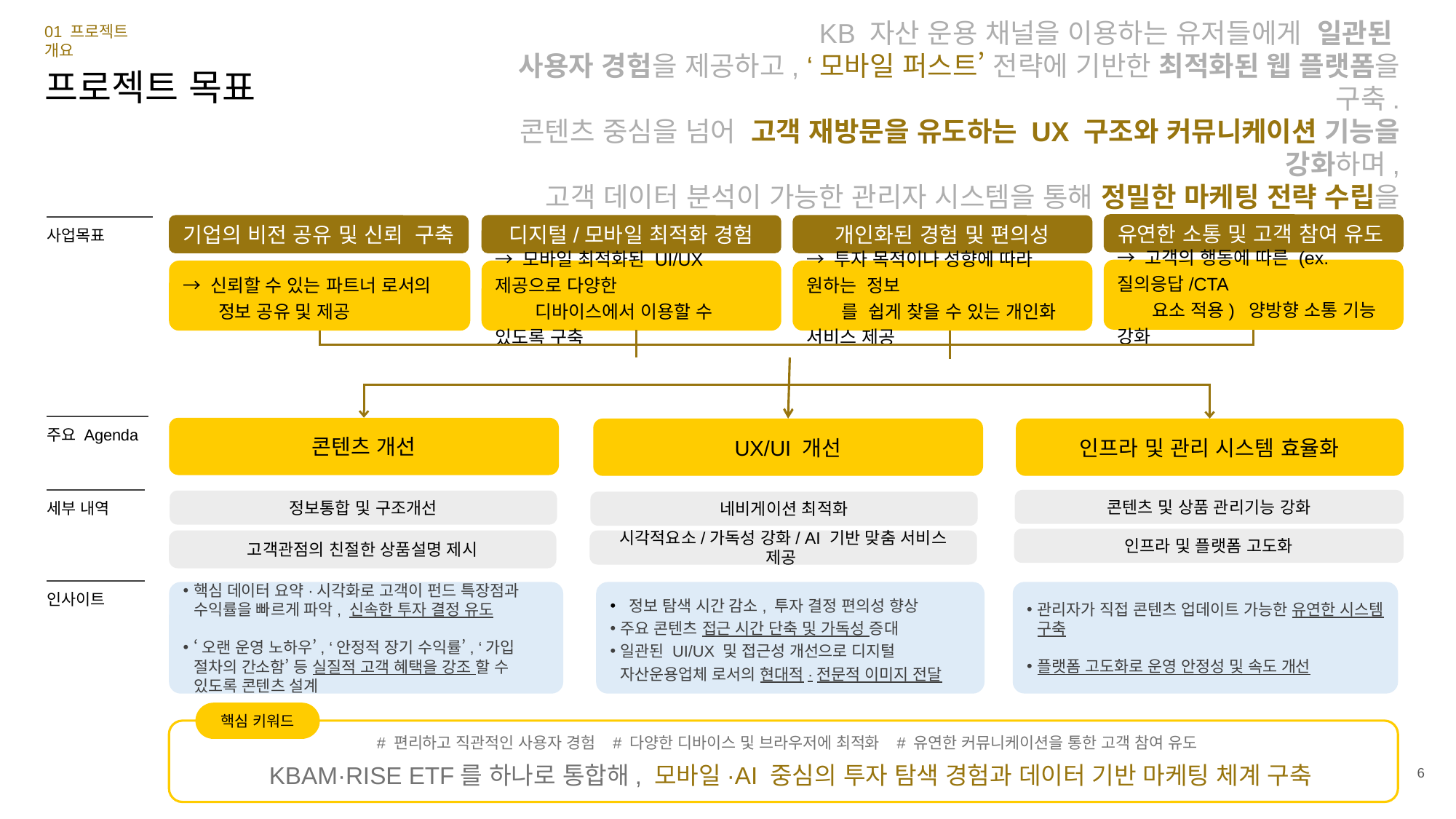

01 프로젝트 개요
프로젝트 목표
KB 자산 운용 채널을 이용하는 유저들에게  일관된
사용자 경험을 제공하고, ‘모바일 퍼스트’ 전략에 기반한 최적화된 웹 플랫폼을 구축.
콘텐츠 중심을 넘어  고객 재방문을 유도하는 UX 구조와 커뮤니케이션 기능을 강화하며,
고객 데이터 분석이 가능한 관리자 시스템을 통해 정밀한 마케팅 전략 수립을 지원.
유연한 소통 및 고객 참여 유도
기업의 비전 공유 및 신뢰  구축
디지털/모바일 최적화 경험
개인화된 경험 및 편의성
→ 신뢰할 수 있는 파트너 로서의
       정보 공유 및 제공
→ 모바일 최적화된 UI/UX 제공으로 다양한
       디바이스에서 이용할 수 있도록 구축
→ 투자 목적이나 성향에 따라 원하는  정보
      를  쉽게 찾을 수 있는 개인화 서비스 제공
→ 고객의 행동에 따른 (ex. 질의응답/CTA
      요소 적용)  양방향 소통 기능 강화
사업목표
콘텐츠 개선
UX/UI 개선
인프라 및 관리 시스템 효율화
주요 Agenda
콘텐츠 및 상품 관리기능 강화
정보통합 및 구조개선
네비게이션 최적화
인프라 및 플랫폼 고도화
고객관점의 친절한 상품설명 제시
시각적요소/가독성 강화/ AI 기반 맞춤 서비스 제공
세부 내역
관리자가 직접 콘텐츠 업데이트 가능한 유연한 시스템 구축

플랫폼 고도화로 운영 안정성 및 속도 개선
핵심 데이터 요약·시각화로 고객이 펀드 특장점과 수익률을 빠르게 파악, 신속한 투자 결정 유도
‘오랜 운영 노하우’, ‘안정적 장기 수익률’, ‘가입 절차의 간소함’ 등 실질적 고객 혜택을 강조 할 수 있도록 콘텐츠 설계
 정보 탐색 시간 감소, 투자 결정 편의성 향상
주요 콘텐츠 접근 시간 단축 및 가독성 증대
일관된 UI/UX 및 접근성 개선으로 디지털 자산운용업체 로서의 현대적·전문적 이미지 전달
인사이트

핵심 키워드
# 편리하고 직관적인 사용자 경험   # 다양한 디바이스 및 브라우저에 최적화   # 유연한 커뮤니케이션을 통한 고객 참여 유도

KBAM·RISE ETF를 하나로 통합해, 모바일·AI 중심의 투자 탐색 경험과 데이터 기반 마케팅 체계 구축
6